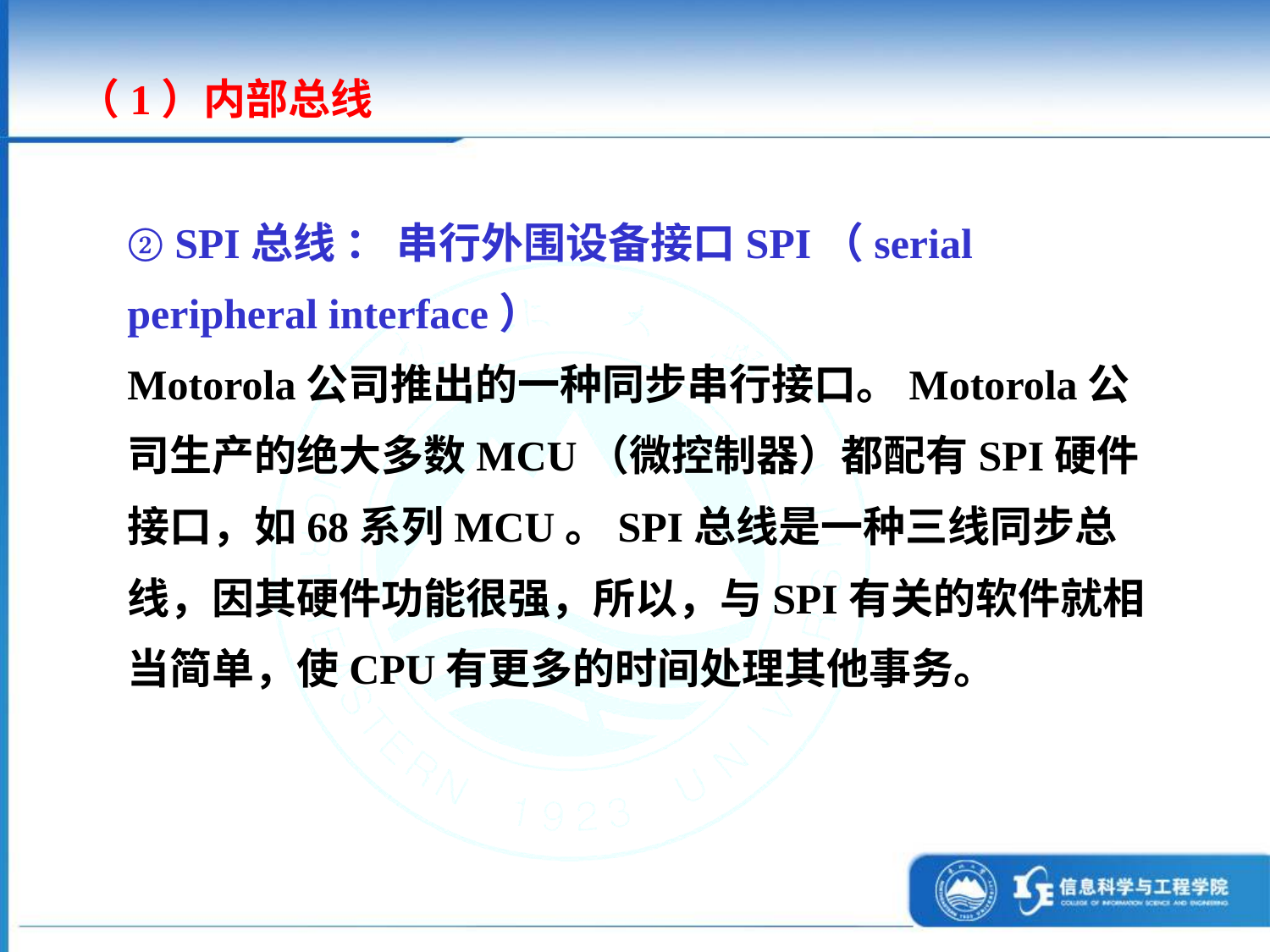

（1）内部总线
② SPI总线 ： 串行外围设备接口SPI（serial peripheral interface）
Motorola公司推出的一种同步串行接口。Motorola公司生产的绝大多数MCU（微控制器）都配有SPI硬件接口，如68系列MCU。SPI总线是一种三线同步总线，因其硬件功能很强，所以，与SPI有关的软件就相当简单，使CPU有更多的时间处理其他事务。